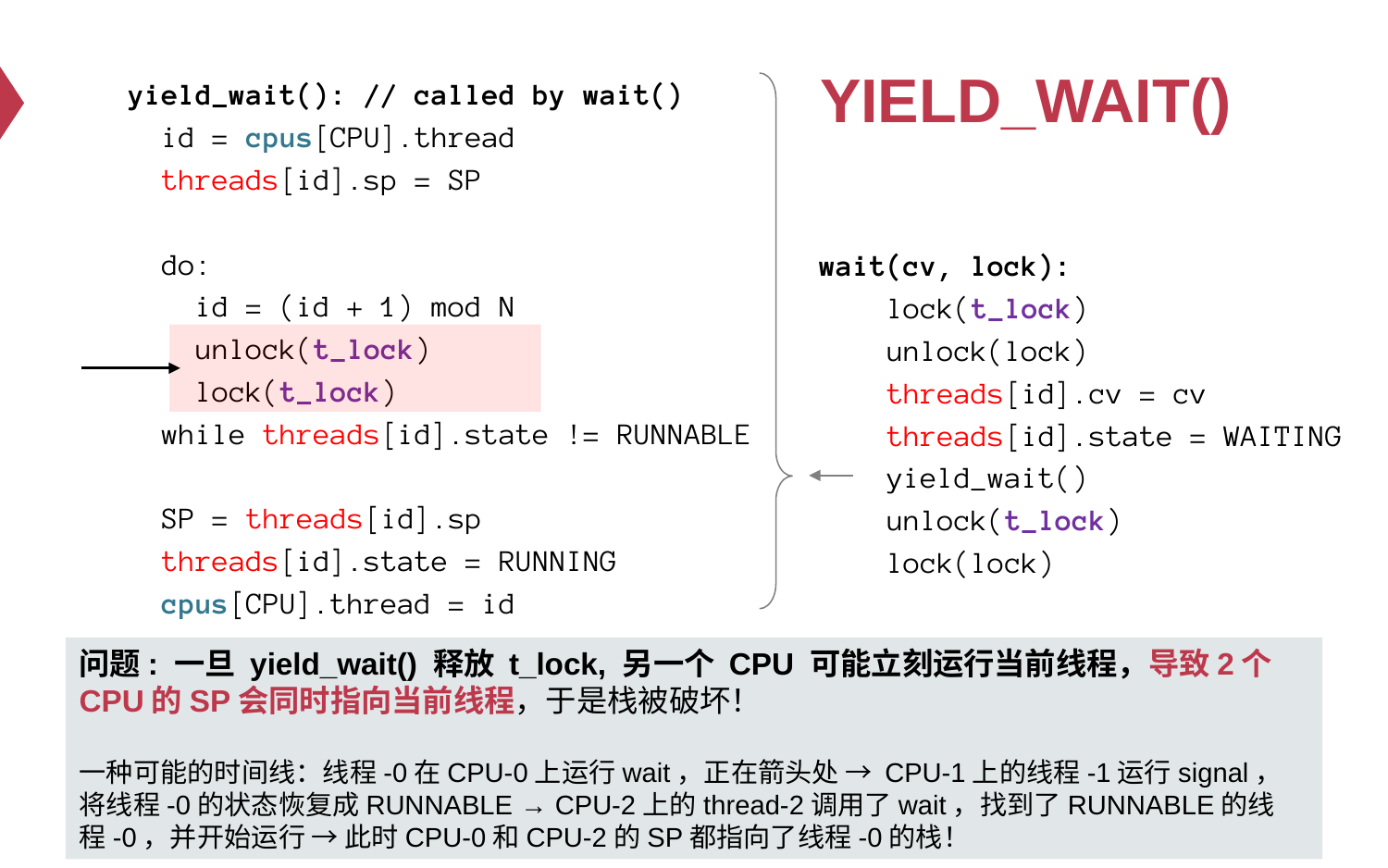

# YIELD_WAIT()
yield_wait(): // called by wait()
  id = cpus[CPU].thread
  threads[id].sp = SP

  do:
    id = (id + 1) mod N
    unlock(t_lock)
    lock(t_lock)
  while threads[id].state != RUNNABLE

  SP = threads[id].sp
  threads[id].state = RUNNING
  cpus[CPU].thread = id

wait(cv, lock):
    lock(t_lock)
    unlock(lock)
    threads[id].cv = cv
    threads[id].state = WAITING
    yield_wait()
    unlock(t_lock)
    lock(lock)

问题: 一旦 yield_wait() 释放 t_lock, 另一个 CPU 可能立刻运行当前线程，导致2个CPU的SP会同时指向当前线程，于是栈被破坏！

一种可能的时间线：线程-0在CPU-0上运行wait，正在箭头处 → CPU-1上的线程-1运行signal，将线程-0的状态恢复成RUNNABLE → CPU-2上的thread-2调用了wait，找到了RUNNABLE的线程-0，并开始运行 → 此时CPU-0和CPU-2的SP都指向了线程-0的栈！